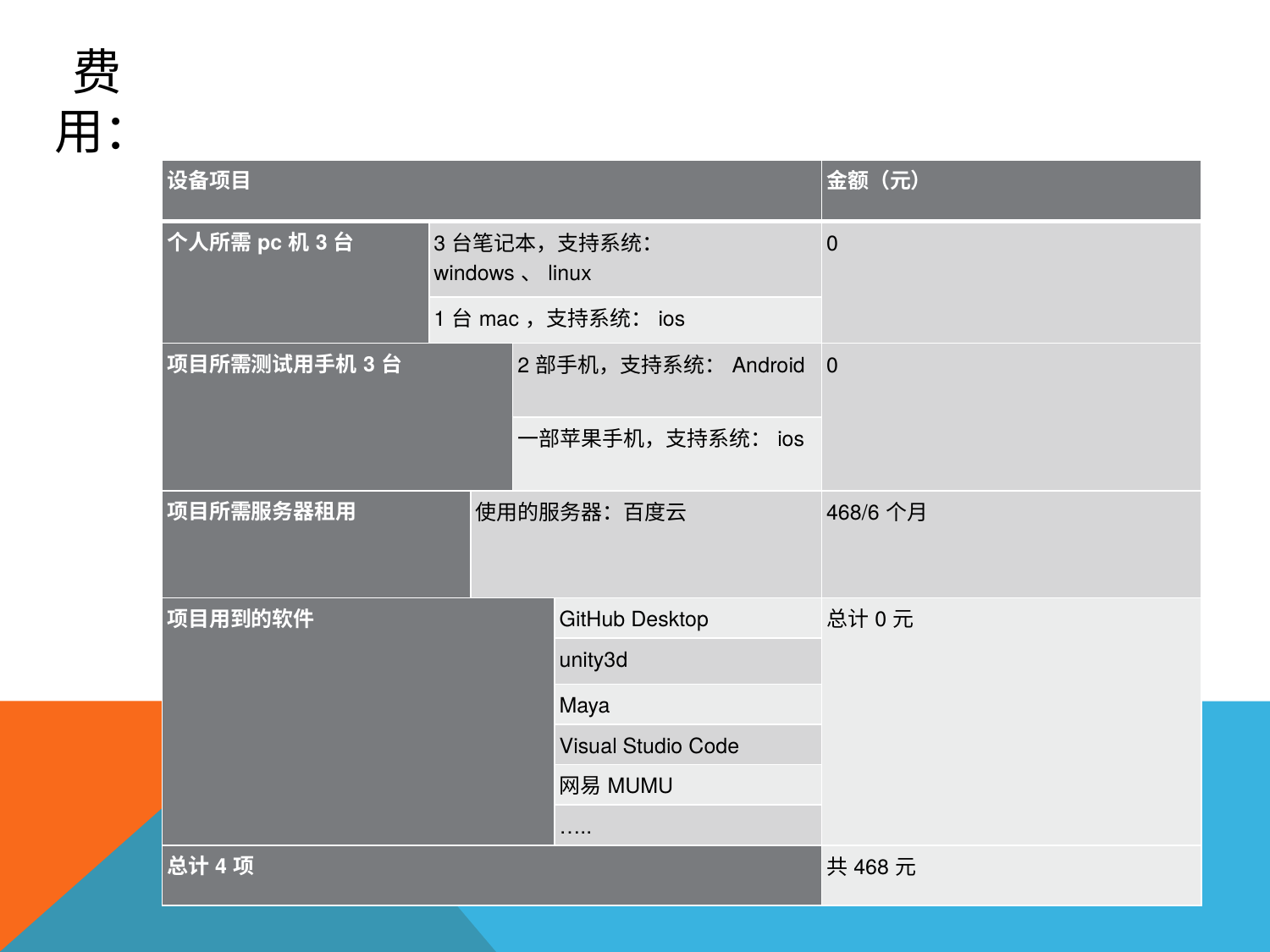

费用：
| 设备项目 |  |  |  |  | 金额（元） |
| --- | --- | --- | --- | --- | --- |
| 个人所需pc机3台 | 3台笔记本，支持系统：windows、linux |  |  |  | 0 |
|  | 1台mac，支持系统：ios |  |  |  |  |
| 项目所需测试用手机3台 |  |  | 2部手机，支持系统：Android |  | 0 |
|  |  |  | 一部苹果手机，支持系统：ios |  |  |
| 项目所需服务器租用 |  | 使用的服务器：百度云 |  |  | 468/6个月 |
| 项目用到的软件 |  |  |  | GitHub Desktop | 总计0元 |
|  |  |  |  | unity3d |  |
|  |  |  |  | Maya |  |
|  |  |  |  | Visual Studio Code |  |
|  |  |  |  | 网易MUMU |  |
|  |  |  |  | ….. |  |
| 总计4项 |  |  |  |  | 共468元 |